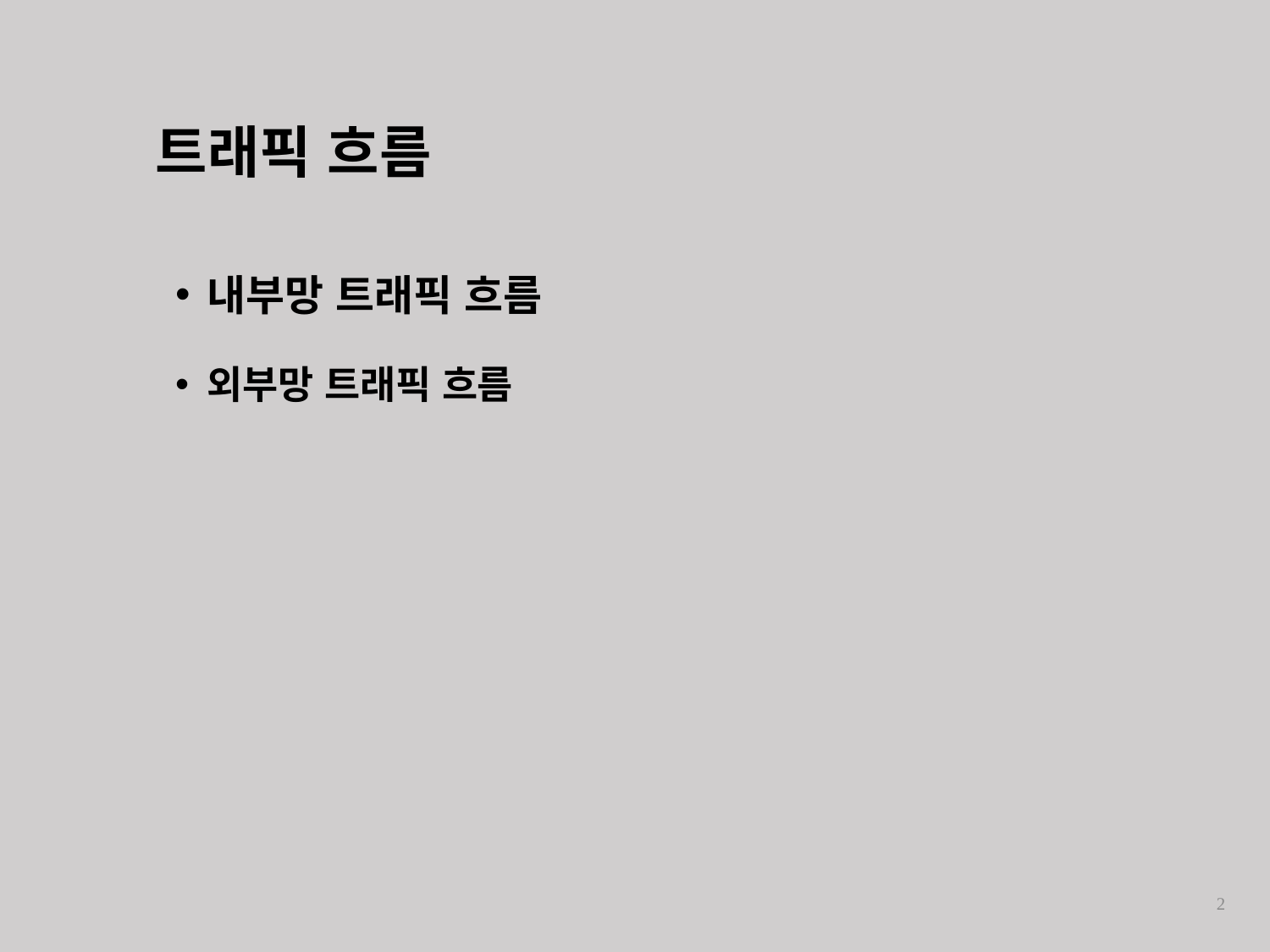

# 트래픽 흐름
내부망 트래픽 흐름
외부망 트래픽 흐름
2